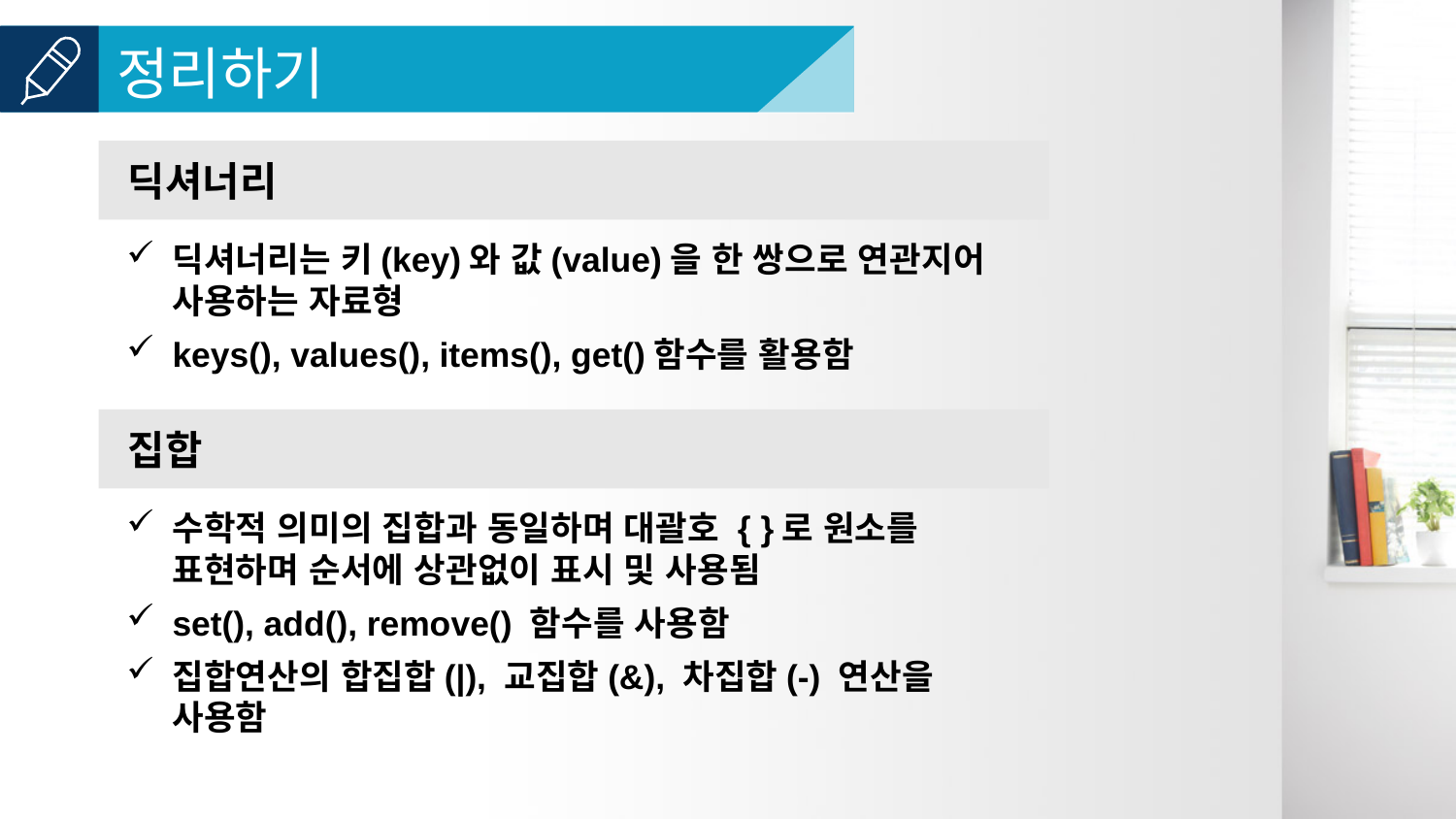

딕셔너리
딕셔너리는 키(key)와 값(value)을 한 쌍으로 연관지어 사용하는 자료형
keys(), values(), items(), get()함수를 활용함
집합
수학적 의미의 집합과 동일하며 대괄호 { }로 원소를 표현하며 순서에 상관없이 표시 및 사용됨
set(), add(), remove() 함수를 사용함
집합연산의 합집합(|), 교집합(&), 차집합(-) 연산을 사용함